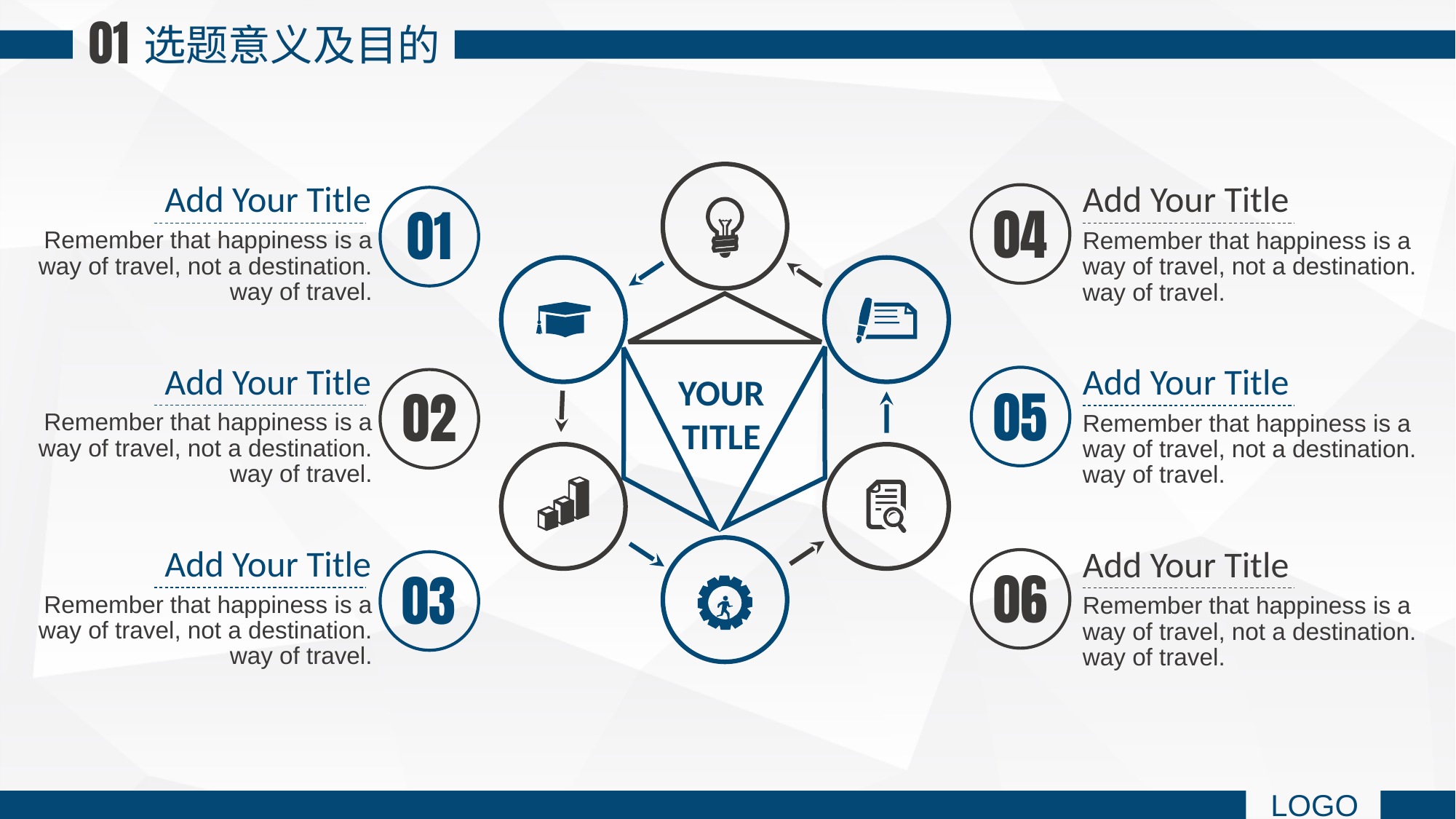

01
选题意义及目的

Add Your Title
Remember that happiness is a way of travel, not a destination. way of travel.

01
Add Your Title
Remember that happiness is a way of travel, not a destination. way of travel.

04

Add Your Title
Remember that happiness is a way of travel, not a destination. way of travel.

02
Add Your Title
Remember that happiness is a way of travel, not a destination. way of travel.

05
YOUR TITLE

Add Your Title
Remember that happiness is a way of travel, not a destination. way of travel.

03
Add Your Title
Remember that happiness is a way of travel, not a destination. way of travel.

06

LOGO